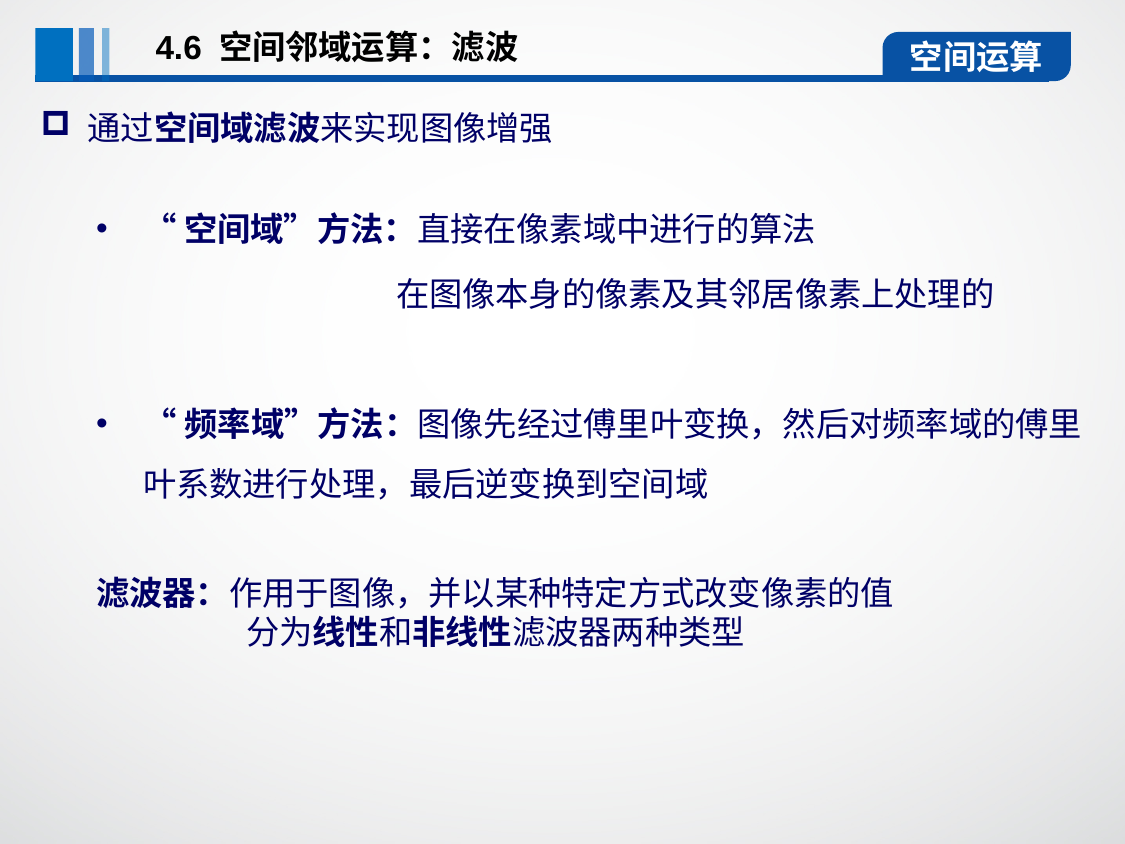

4.6 空间邻域运算：滤波
空间运算
通过空间域滤波来实现图像增强
“空间域”方法：直接在像素域中进行的算法
		在图像本身的像素及其邻居像素上处理的

“频率域”方法：图像先经过傅里叶变换，然后对频率域的傅里叶系数进行处理，最后逆变换到空间域
滤波器：作用于图像，并以某种特定方式改变像素的值
	分为线性和非线性滤波器两种类型
52